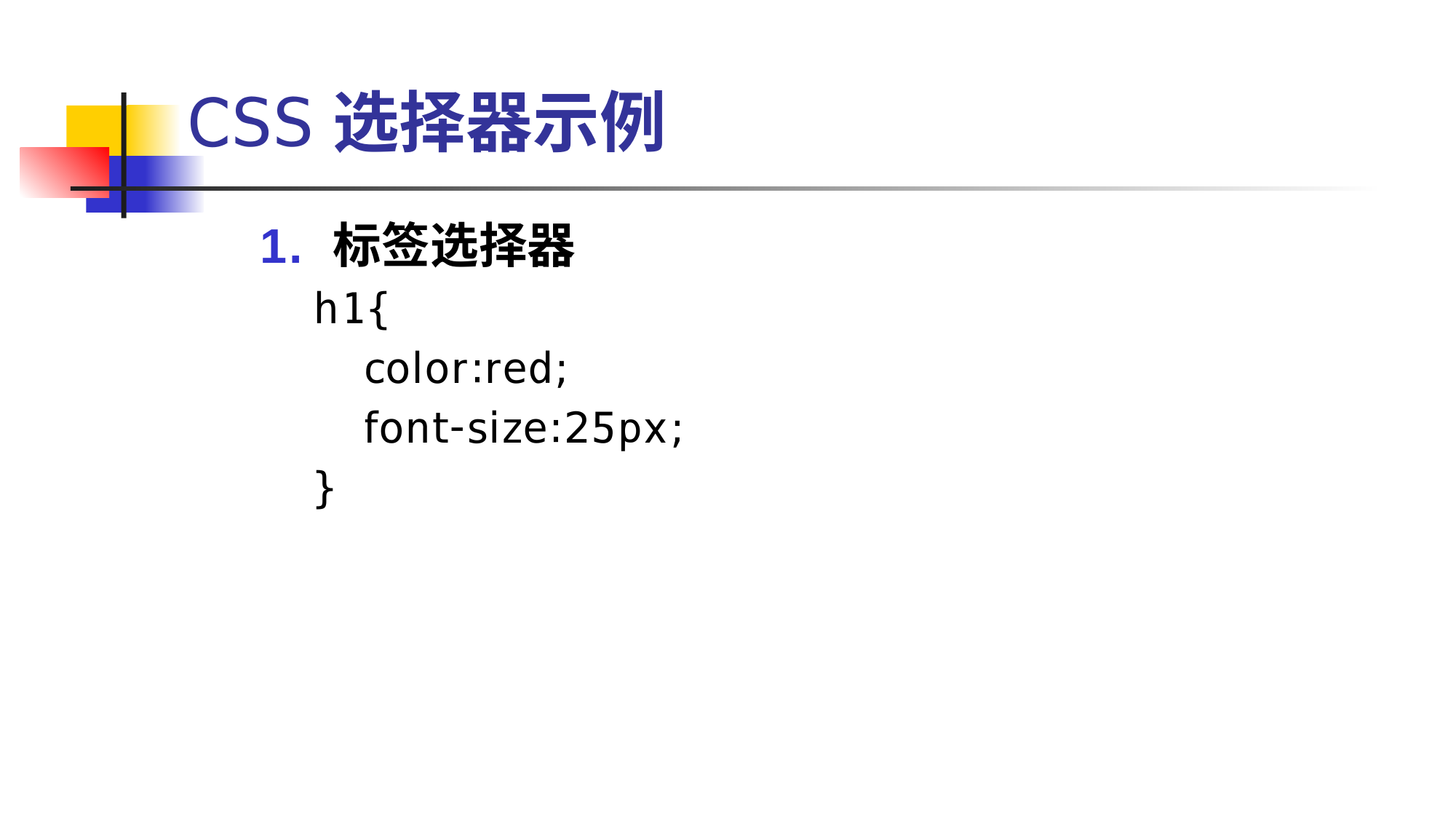

# CSS选择器示例
标签选择器
h1{
    color:red;
    font-size:25px;
}